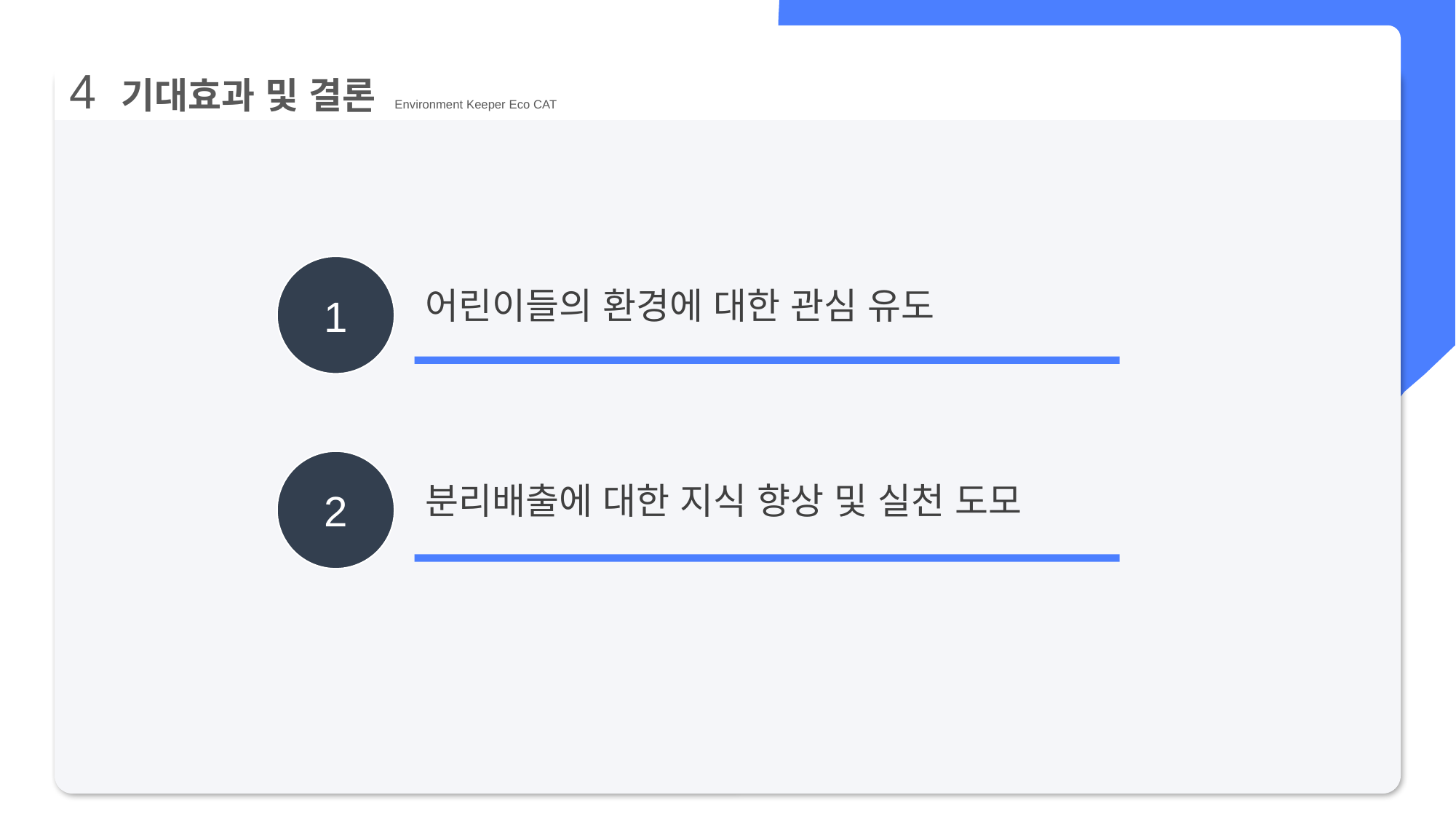

4 기대효과 및 결론 Environment Keeper Eco CAT

1
어린이들의 환경에 대한 관심 유도

2
분리배출에 대한 지식 향상 및 실천 도모